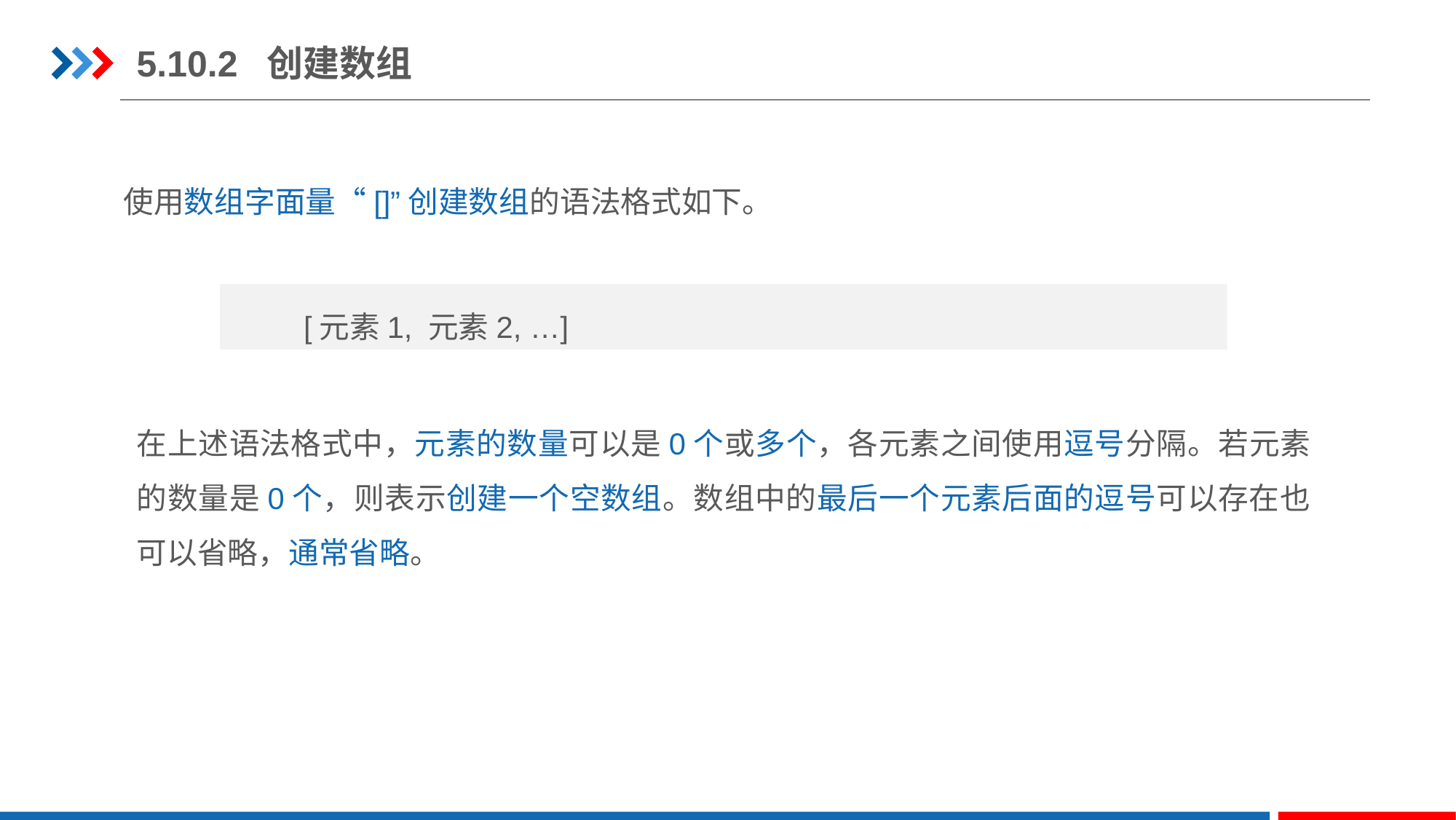

5.10.2  创建数组
使用数组字面量“[]”创建数组的语法格式如下。
[元素1, 元素2, …]
在上述语法格式中，元素的数量可以是0个或多个，各元素之间使用逗号分隔。若元素的数量是0个，则表示创建一个空数组。数组中的最后一个元素后面的逗号可以存在也可以省略，通常省略。